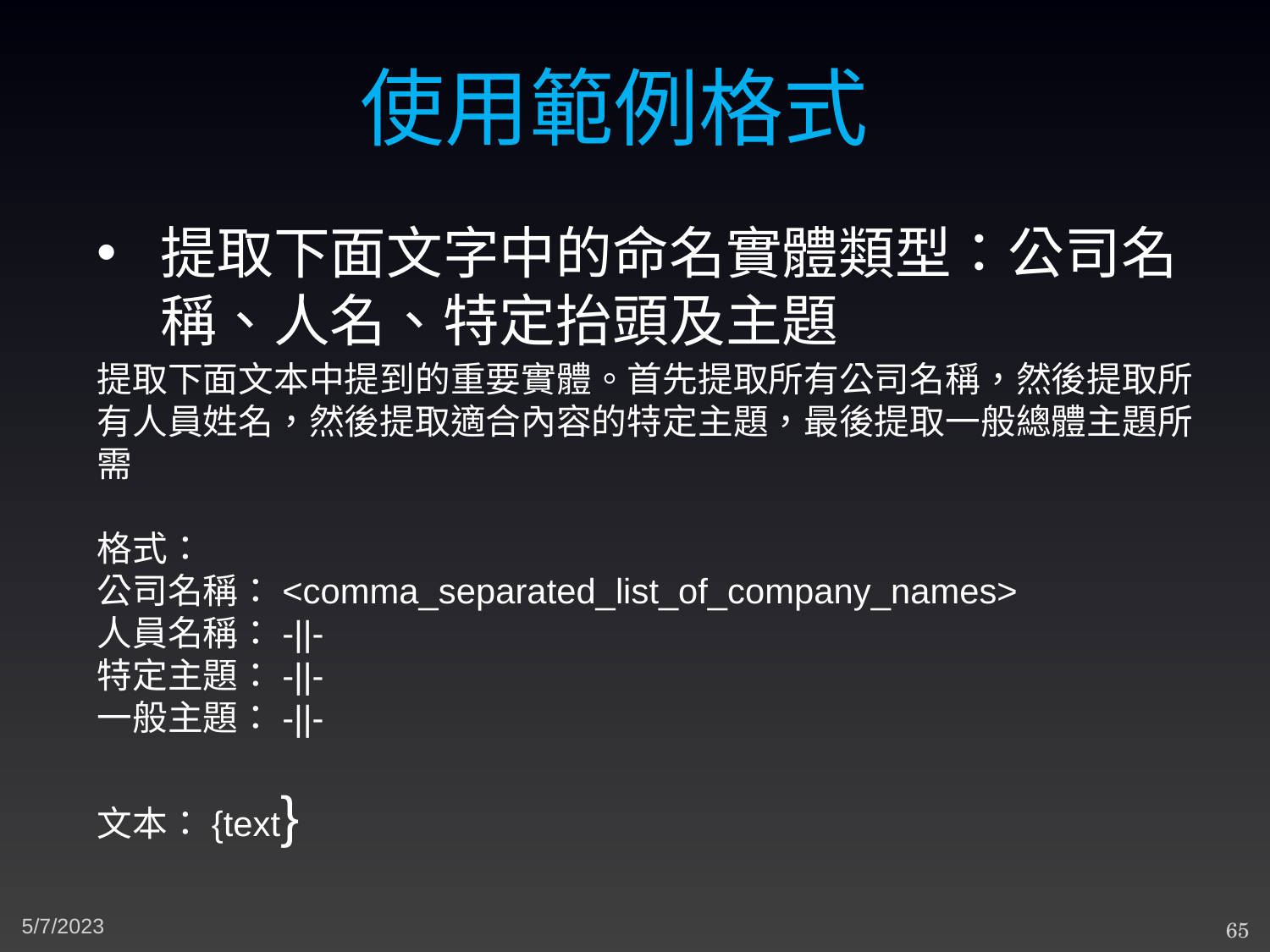

使用範例格式
提取下面文字中的命名實體類型：公司名稱、人名、特定抬頭及主題
提取下面文本中提到的重要實體。首先提取所有公司名稱，然後提取所有人員姓名，然後提取適合內容的特定主題，最後提取一般總體主題所需

格式：
公司名稱：<comma_separated_list_of_company_names>
人員名稱：-||-
特定主題：-||-
一般主題：-||-

文本：{text}
5/7/2023
65